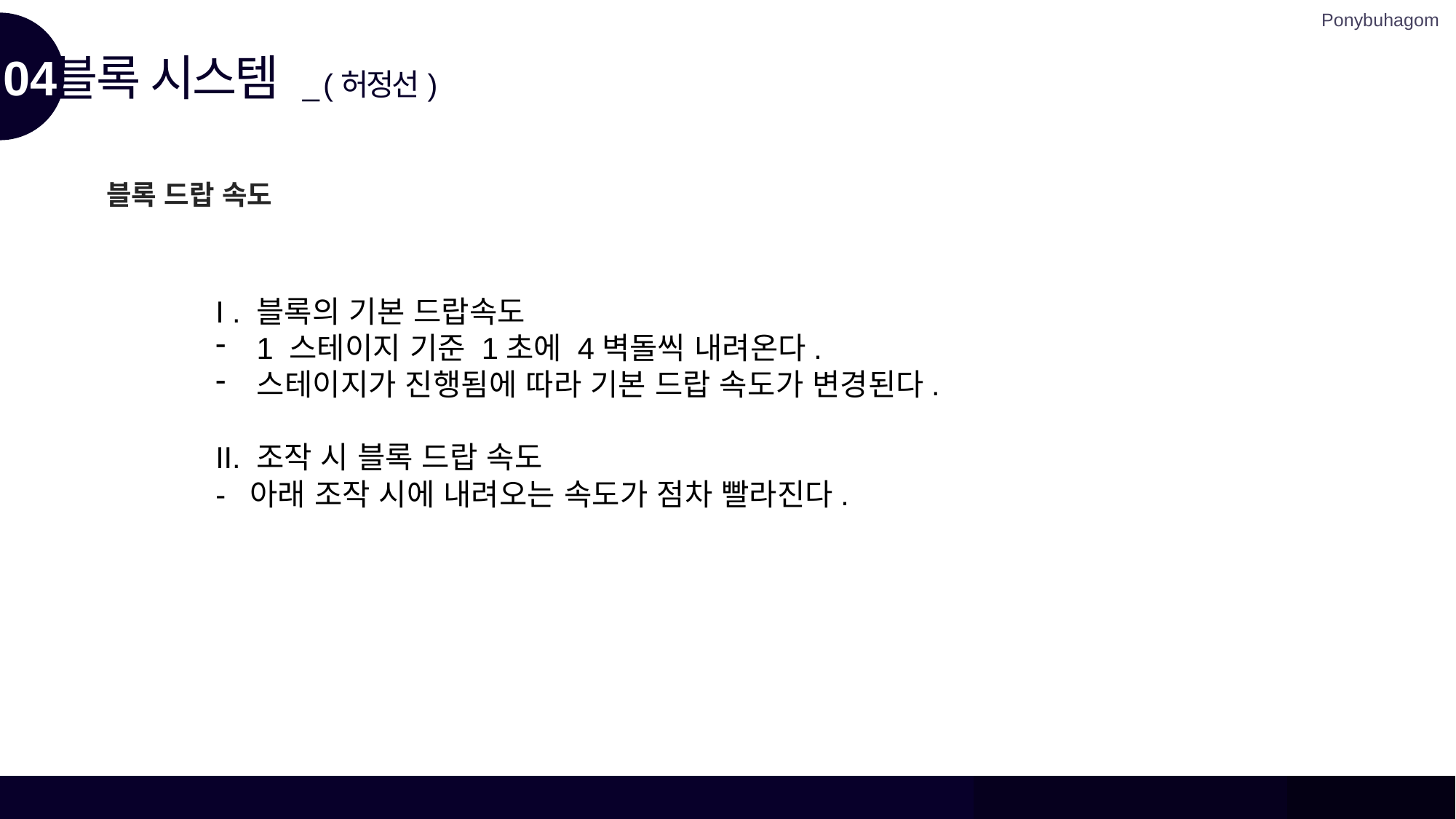

Ponybuhagom
04
블록 시스템 _ (허정선)
블록 드랍 속도
I . 블록의 기본 드랍속도
1 스테이지 기준 1초에 4벽돌씩 내려온다.
스테이지가 진행됨에 따라 기본 드랍 속도가 변경된다.

II. 조작 시 블록 드랍 속도
-  아래 조작 시에 내려오는 속도가 점차 빨라진다.